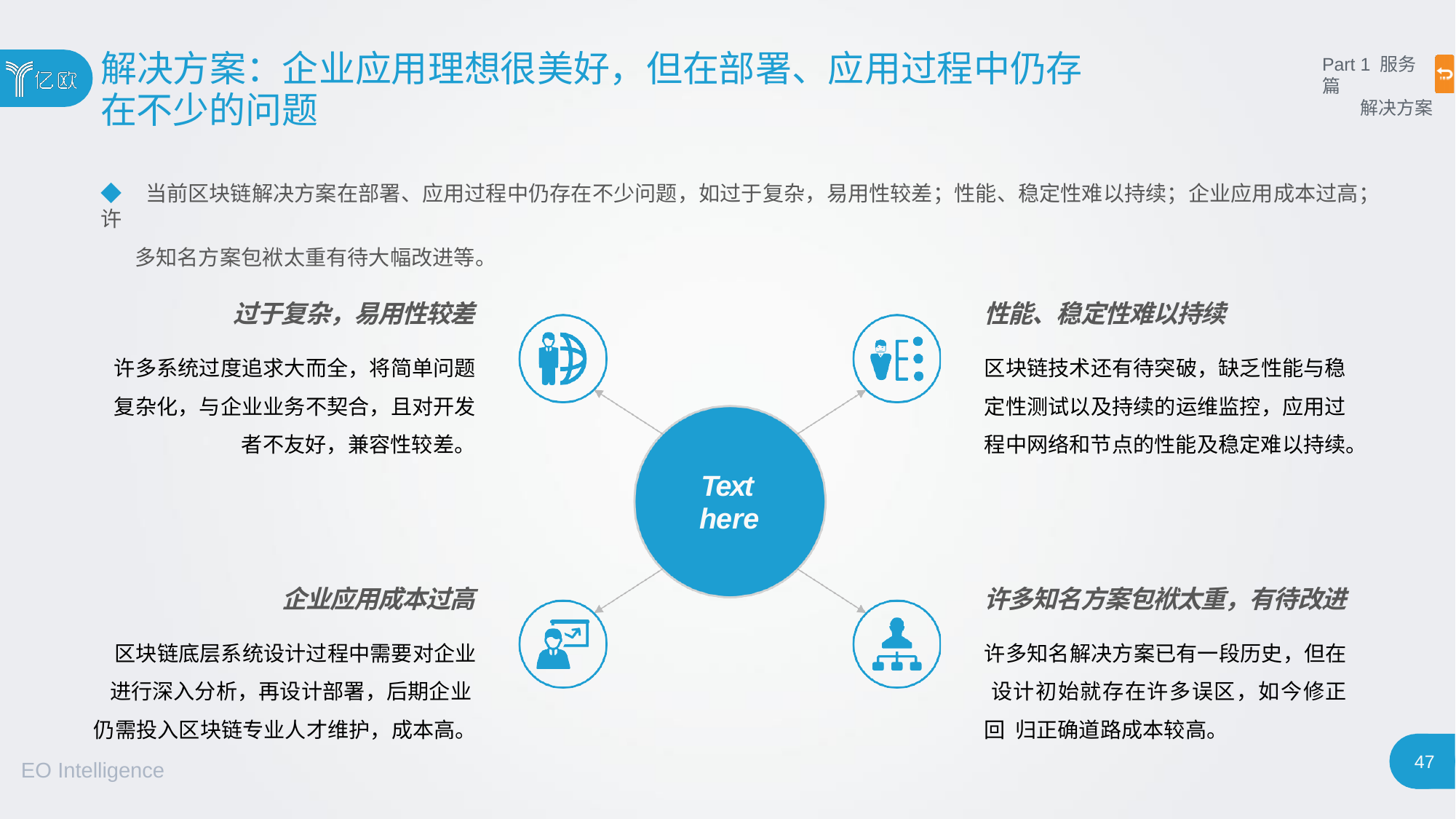

# 解决方案：企业应用理想很美好，但在部署、应用过程中仍存
在不少的问题
Part 1 服务篇
解决方案

◆ 当前区块链解决方案在部署、应用过程中仍存在不少问题，如过于复杂，易用性较差；性能、稳定性难以持续；企业应用成本过高；许
多知名方案包袱太重有待大幅改进等。
过于复杂，易用性较差
性能、稳定性难以持续

区块链技术还有待突破，缺乏性能与稳  定性测试以及持续的运维监控，应用过  程中网络和节点的性能及稳定难以持续。
许多系统过度追求大而全，将简单问题
复杂化，与企业业务不契合，且对开发
者不友好，兼容性较差。
Text  here
企业应用成本过高
许多知名方案包袱太重，有待改进
区块链底层系统设计过程中需要对企业  进行深入分析，再设计部署，后期企业  仍需投入区块链专业人才维护，成本高。
许多知名解决方案已有一段历史，但在  设计初始就存在许多误区，如今修正回  归正确道路成本较高。
47
EO Intelligence